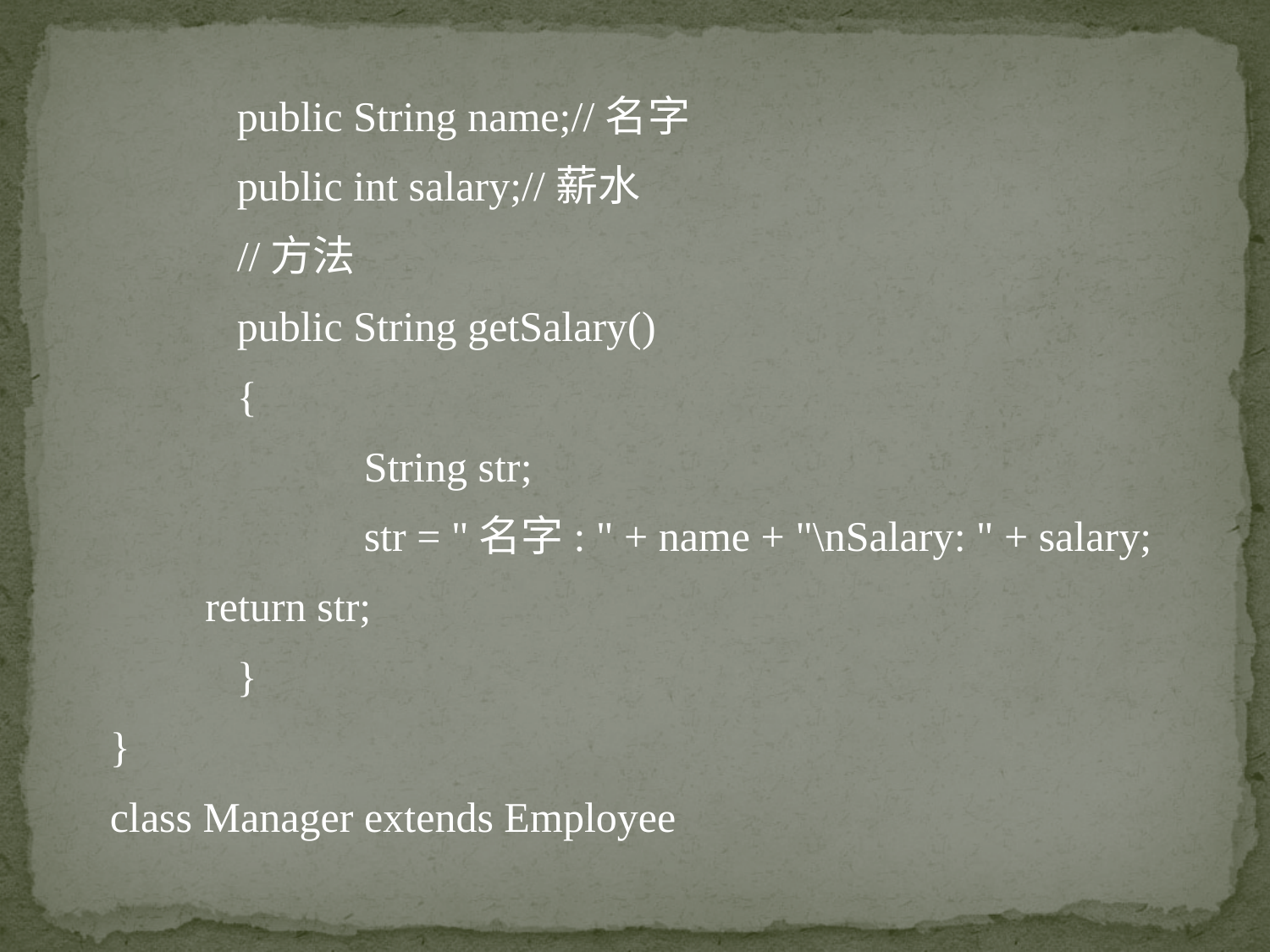

public String name;//名字
   	public int salary;//薪水
	//方法
   	public String getSalary()
	{
		String str;
		str = "名字: " + name + "\nSalary: " + salary;
         return str;
    	}
}
class Manager extends Employee